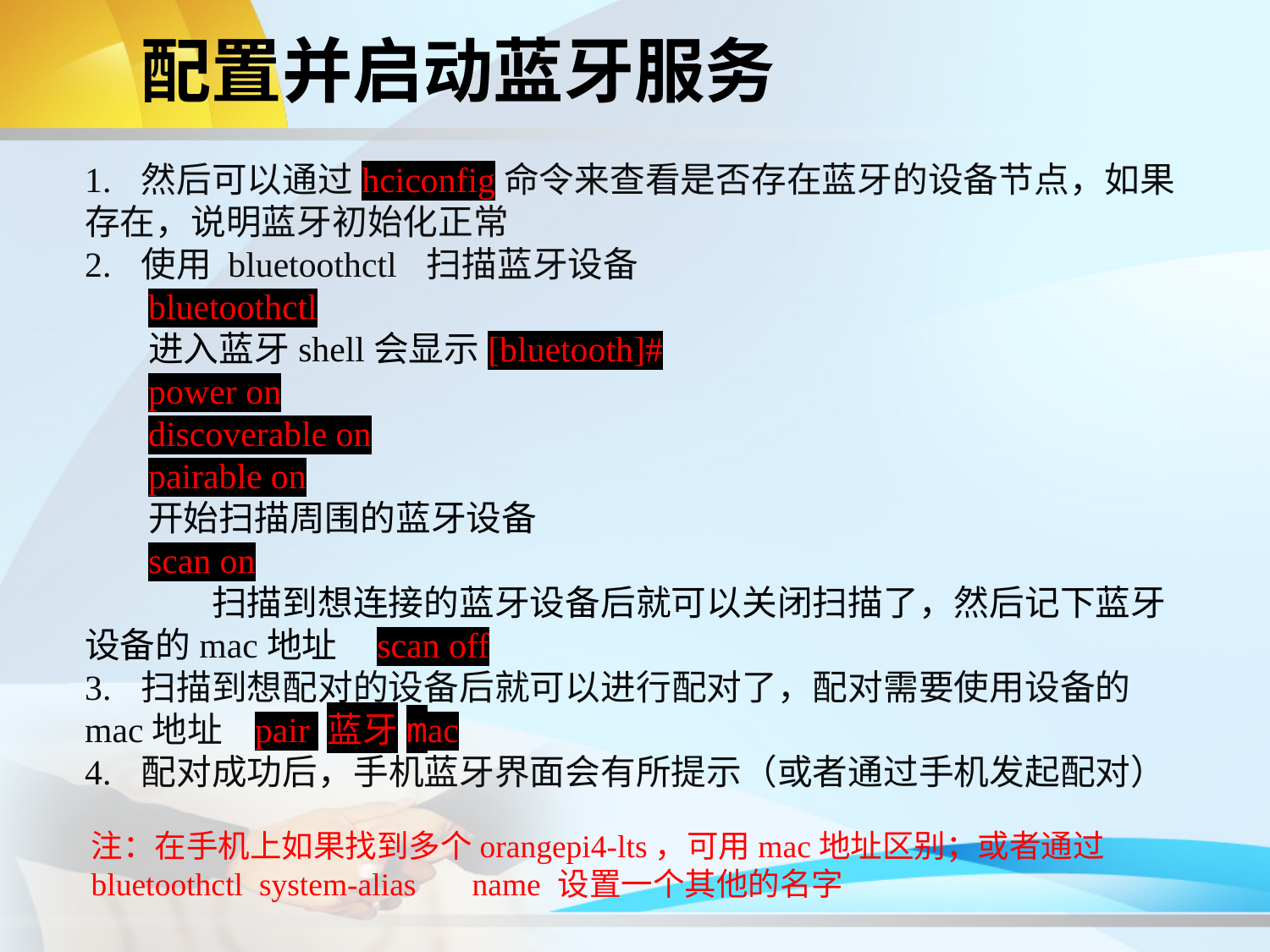

配置并启动蓝牙服务
1. 然后可以通过hciconfig命令来查看是否存在蓝牙的设备节点，如果存在，说明蓝牙初始化正常
2. 使用 bluetoothctl 扫描蓝牙设备
bluetoothctl
进入蓝牙shell会显示[bluetooth]#
power on
discoverable on
pairable on
开始扫描周围的蓝牙设备
scan on
	扫描到想连接的蓝牙设备后就可以关闭扫描了，然后记下蓝牙设备的mac地址    scan off
3. 扫描到想配对的设备后就可以进行配对了，配对需要使用设备的mac地址   pair 蓝牙mac
4. 配对成功后，手机蓝牙界面会有所提示（或者通过手机发起配对）
注：在手机上如果找到多个orangepi4-lts，可用mac地址区别；或者通过 bluetoothctl  system-alias	name 设置一个其他的名字